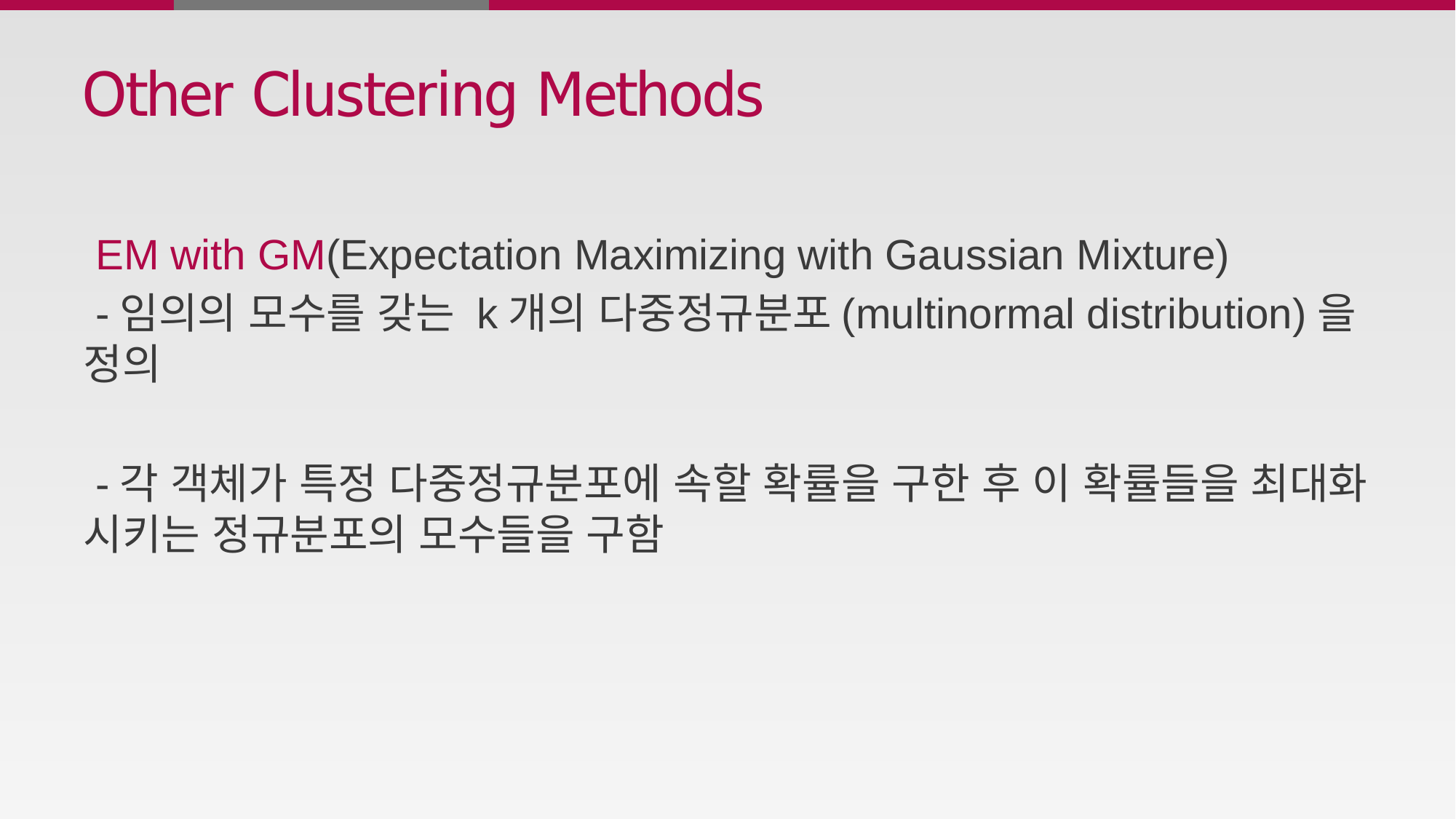

# Other Clustering Methods

 EM with GM(Expectation Maximizing with Gaussian Mixture)
 -임의의 모수를 갖는 k개의 다중정규분포(multinormal distribution)을 정의

 -각 객체가 특정 다중정규분포에 속할 확률을 구한 후 이 확률들을 최대화 시키는 정규분포의 모수들을 구함